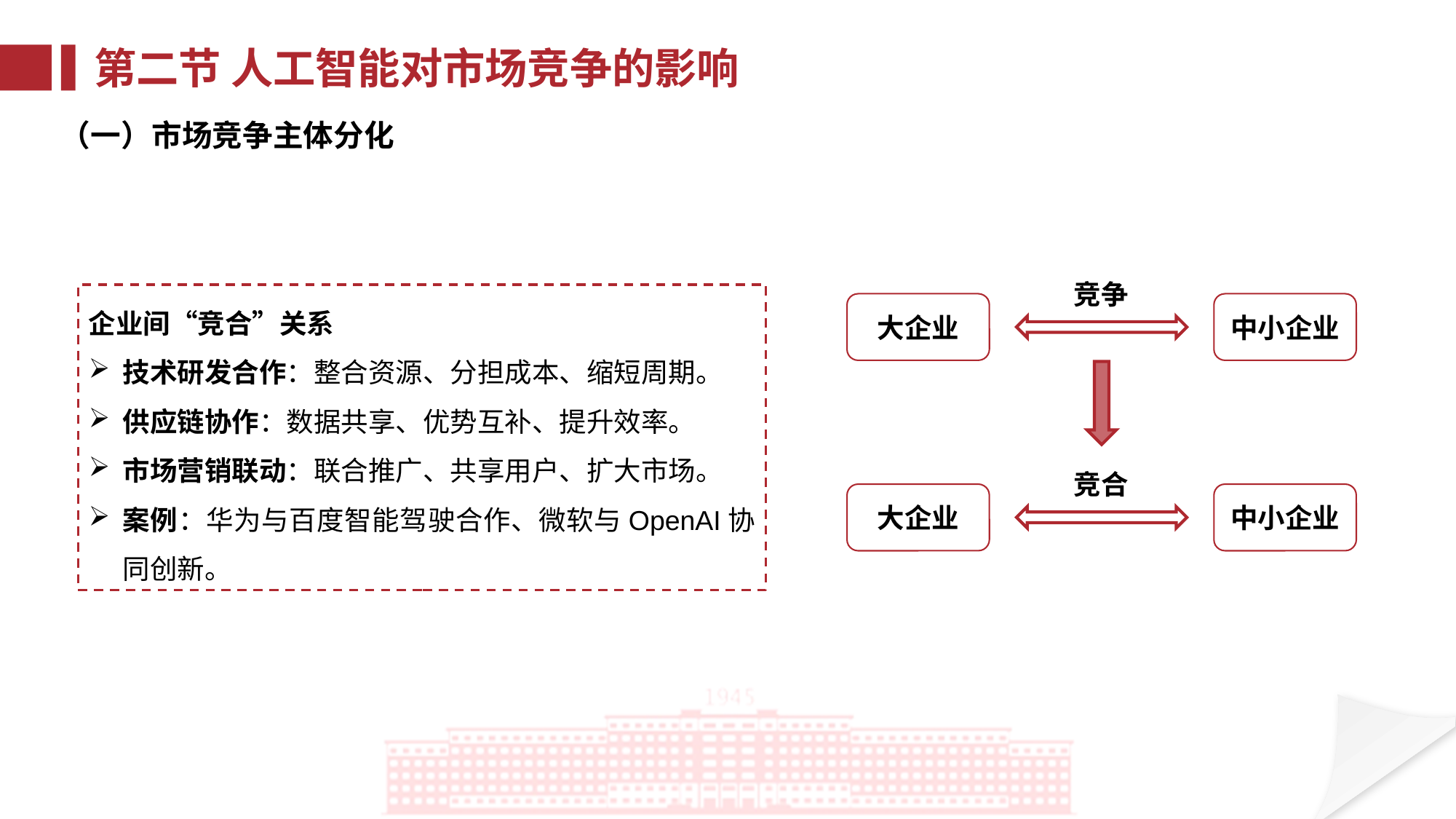

第二节 人工智能对市场竞争的影响
（一）市场竞争主体分化
竞争
企业间“竞合”关系
技术研发合作：整合资源、分担成本、缩短周期。
供应链协作：数据共享、优势互补、提升效率。
市场营销联动：联合推广、共享用户、扩大市场。
案例：华为与百度智能驾驶合作、微软与OpenAI协同创新。
大企业
中小企业

竞合
大企业
中小企业